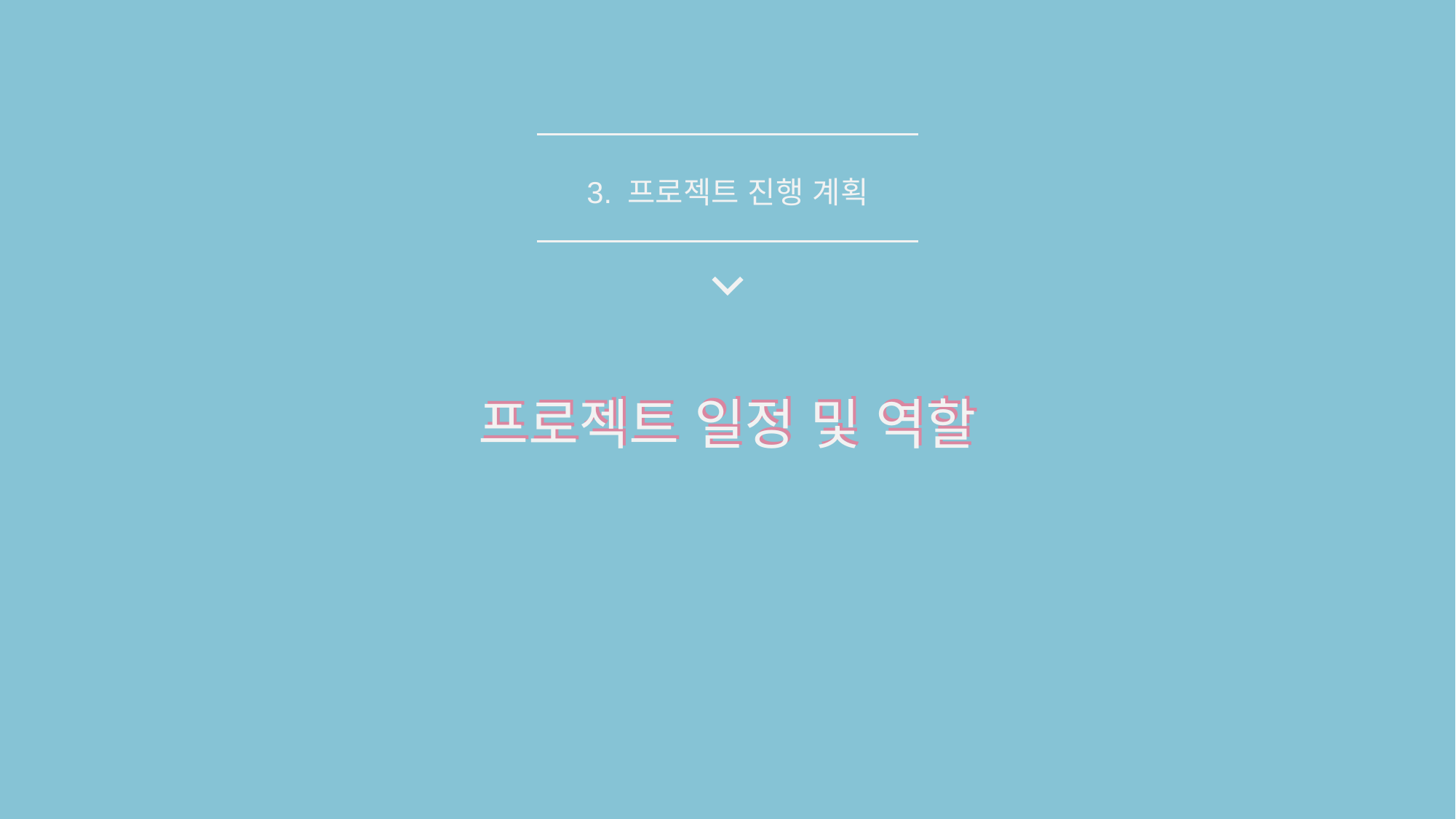

3. 프로젝트 진행 계획

프로젝트 일정 및 역할
프로젝트 일정 및 역할